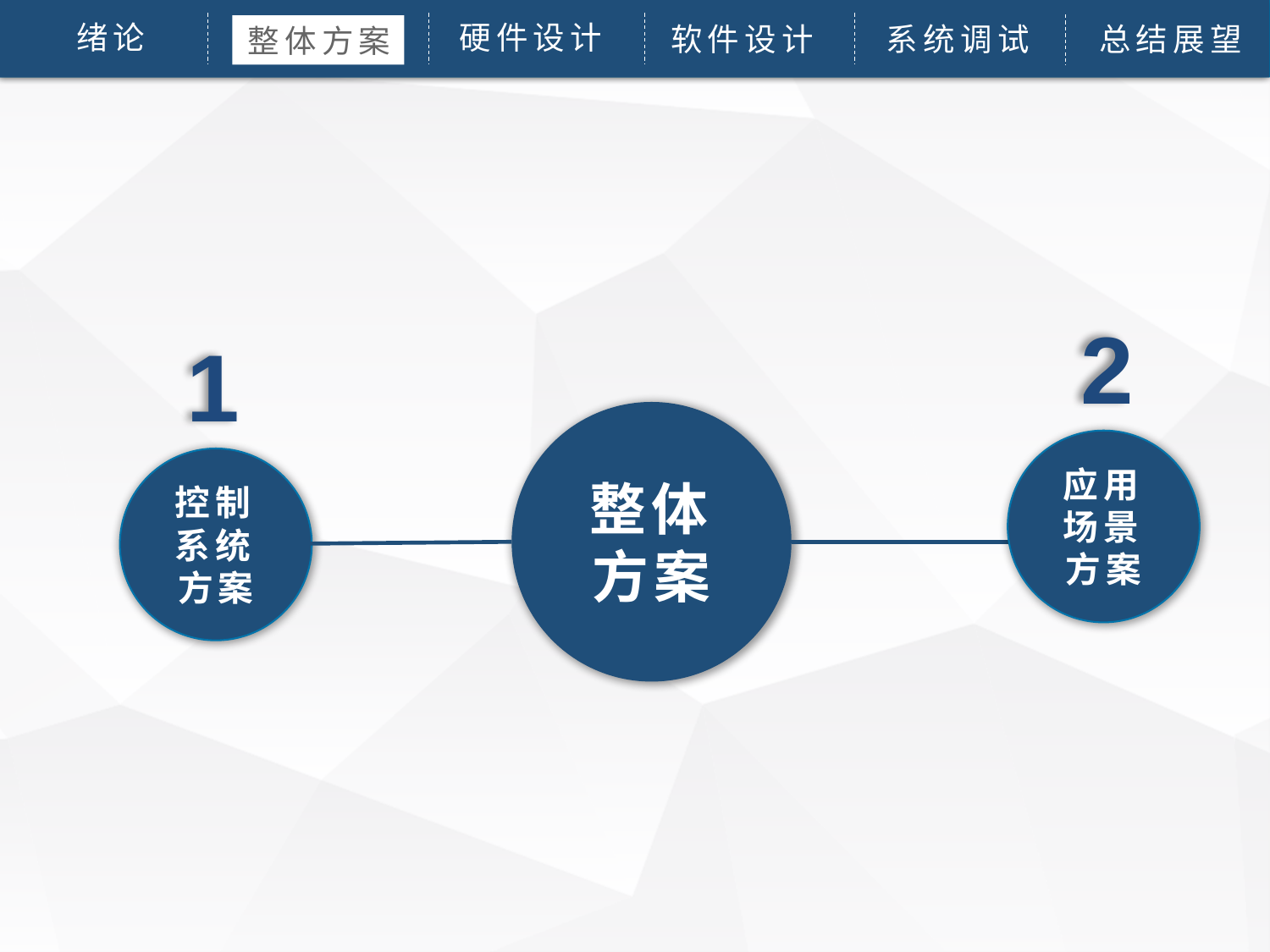

硬件设计
   绪论
论文绪论
研究背景
研究方法
研究结果
软件设计
问题讨论
系统调试
论文总结
总结展望

整体方案

2
1
整体方案
应用场景方案
控制系统方案